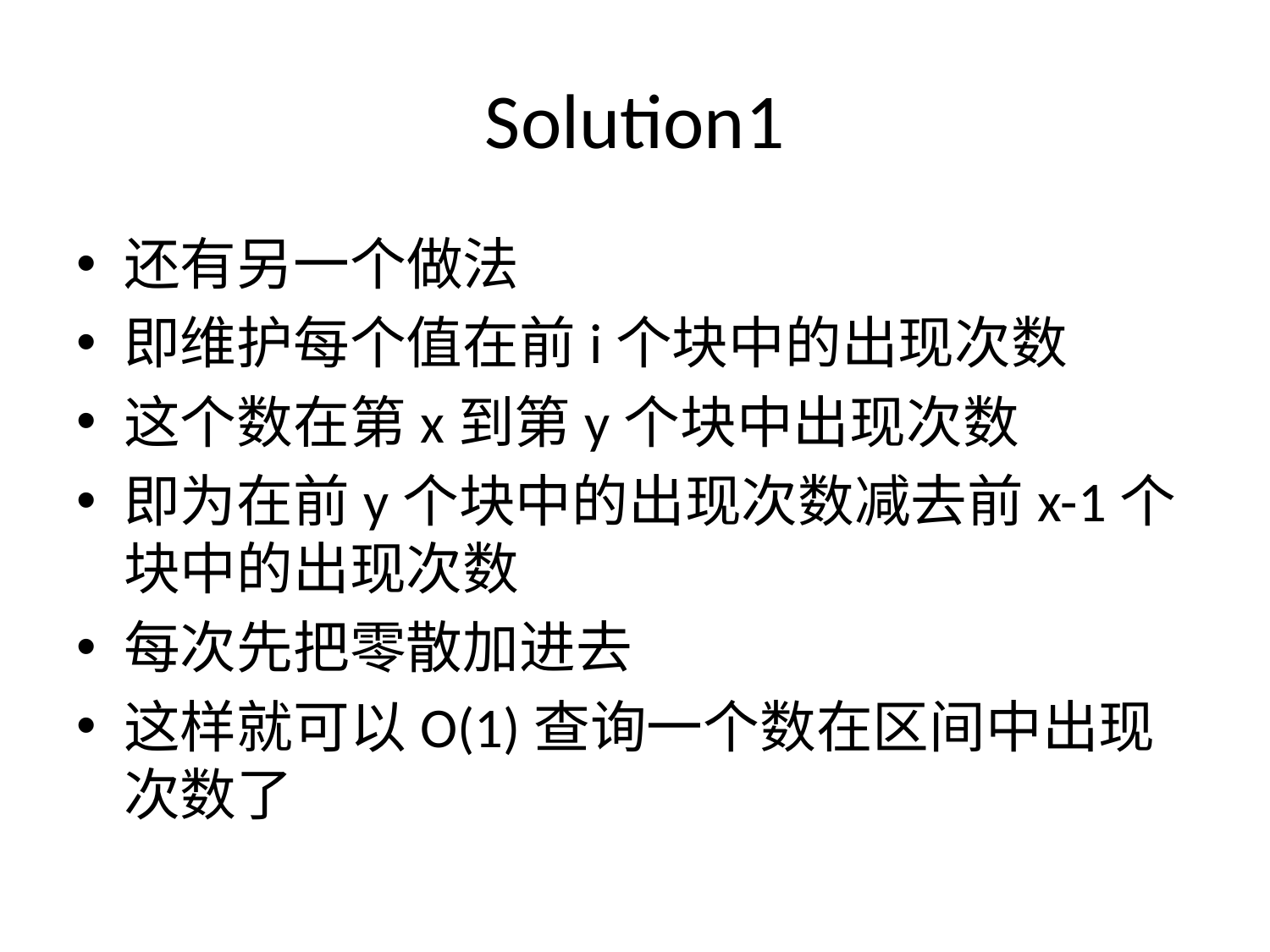

# Solution1
还有另一个做法
即维护每个值在前i个块中的出现次数
这个数在第x到第y个块中出现次数
即为在前y个块中的出现次数减去前x-1个块中的出现次数
每次先把零散加进去
这样就可以O(1)查询一个数在区间中出现次数了